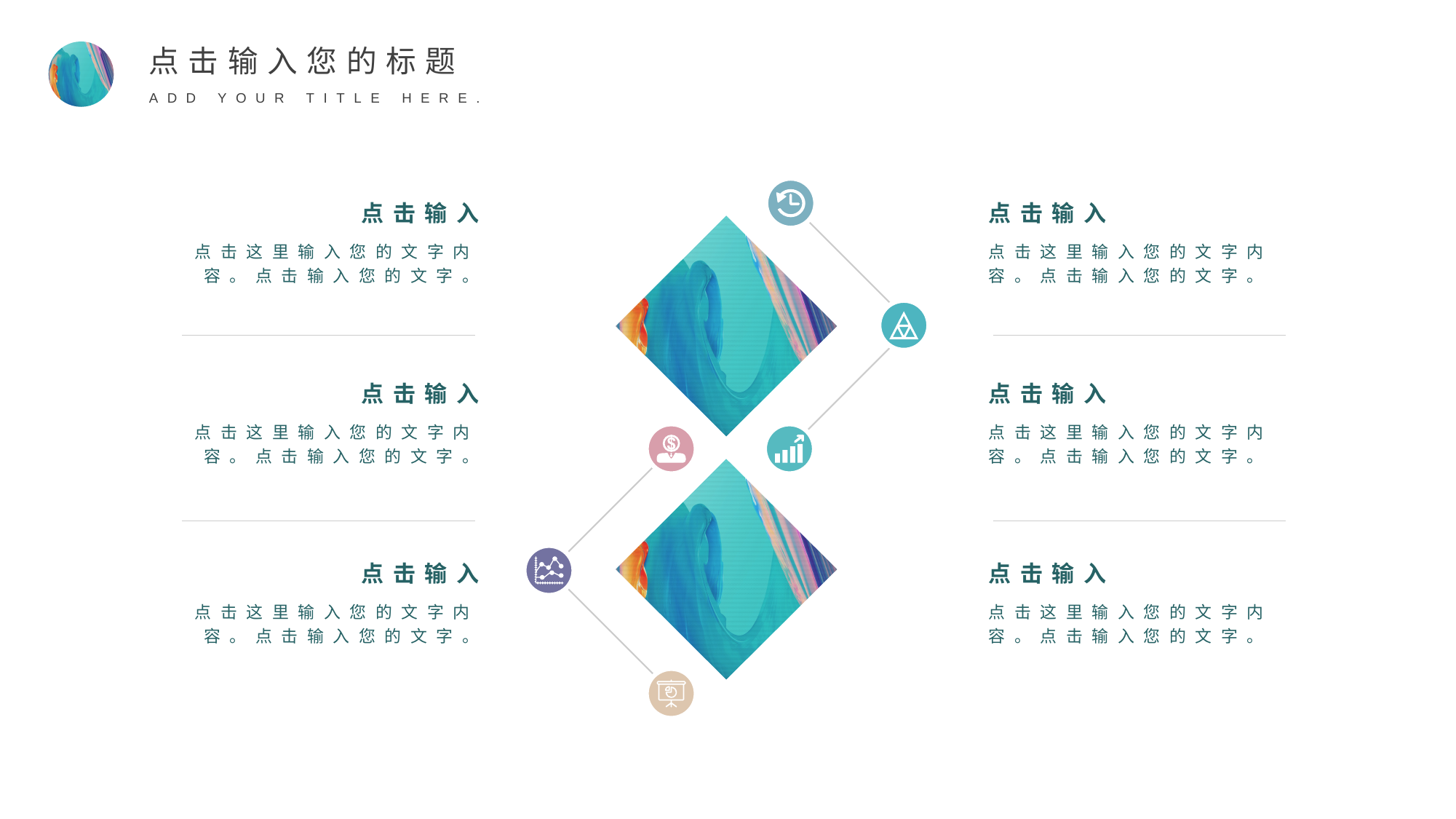

点击输入您的标题
ADD YOUR TITLE HERE.

点击输入
点击输入
点击这里输入您的文字内容。点击输入您的文字。
点击这里输入您的文字内容。点击输入您的文字。
点击输入
点击输入
点击这里输入您的文字内容。点击输入您的文字。
点击这里输入您的文字内容。点击输入您的文字。
点击输入
点击输入
点击这里输入您的文字内容。点击输入您的文字。
点击这里输入您的文字内容。点击输入您的文字。